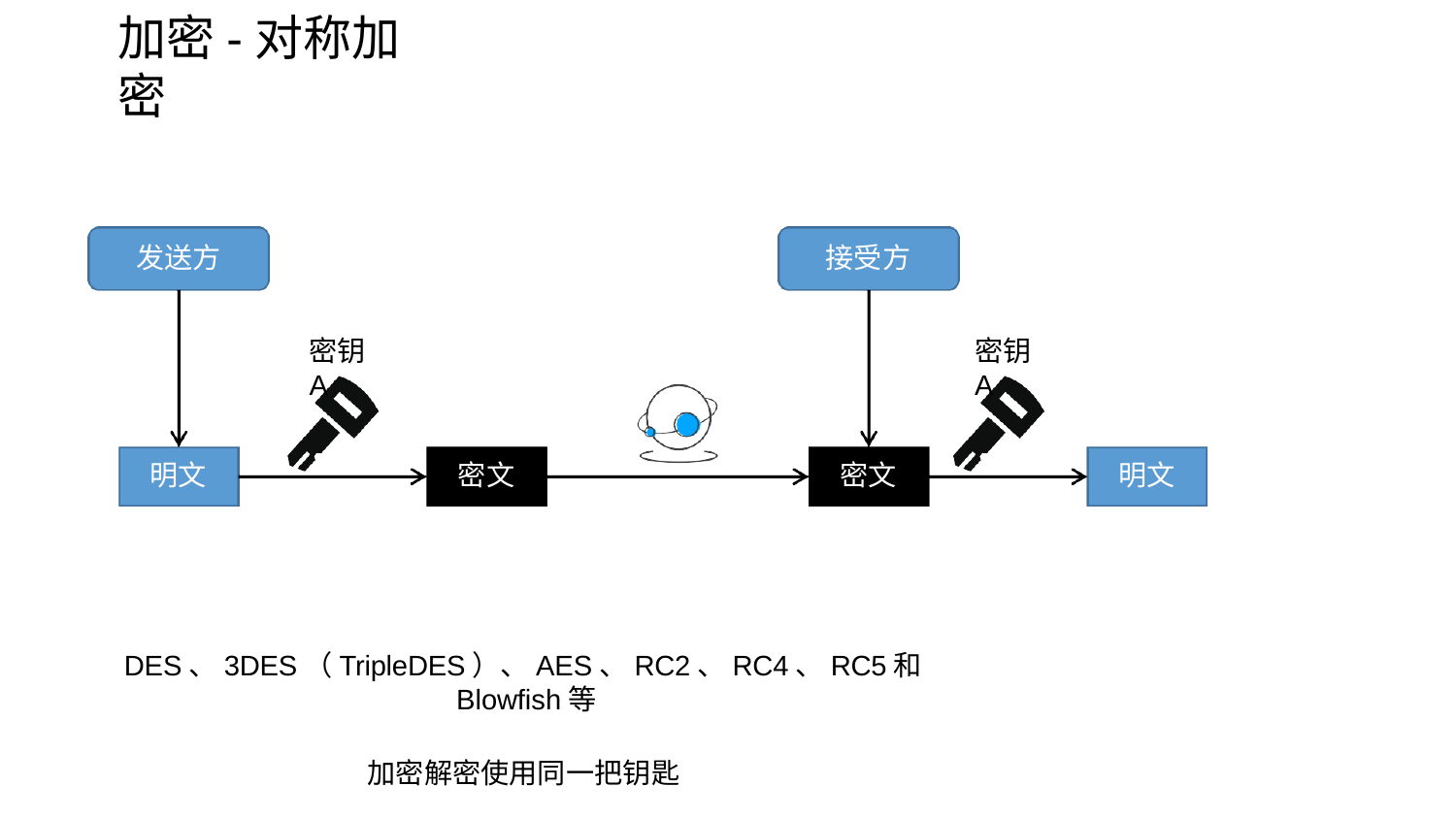

# 加密-对称加密

发送方
接受方
密钥A
密钥A
明文
密文
密文
明文
DES、3DES（TripleDES）、AES、RC2、RC4、RC5和Blowfish等

加密解密使用同一把钥匙